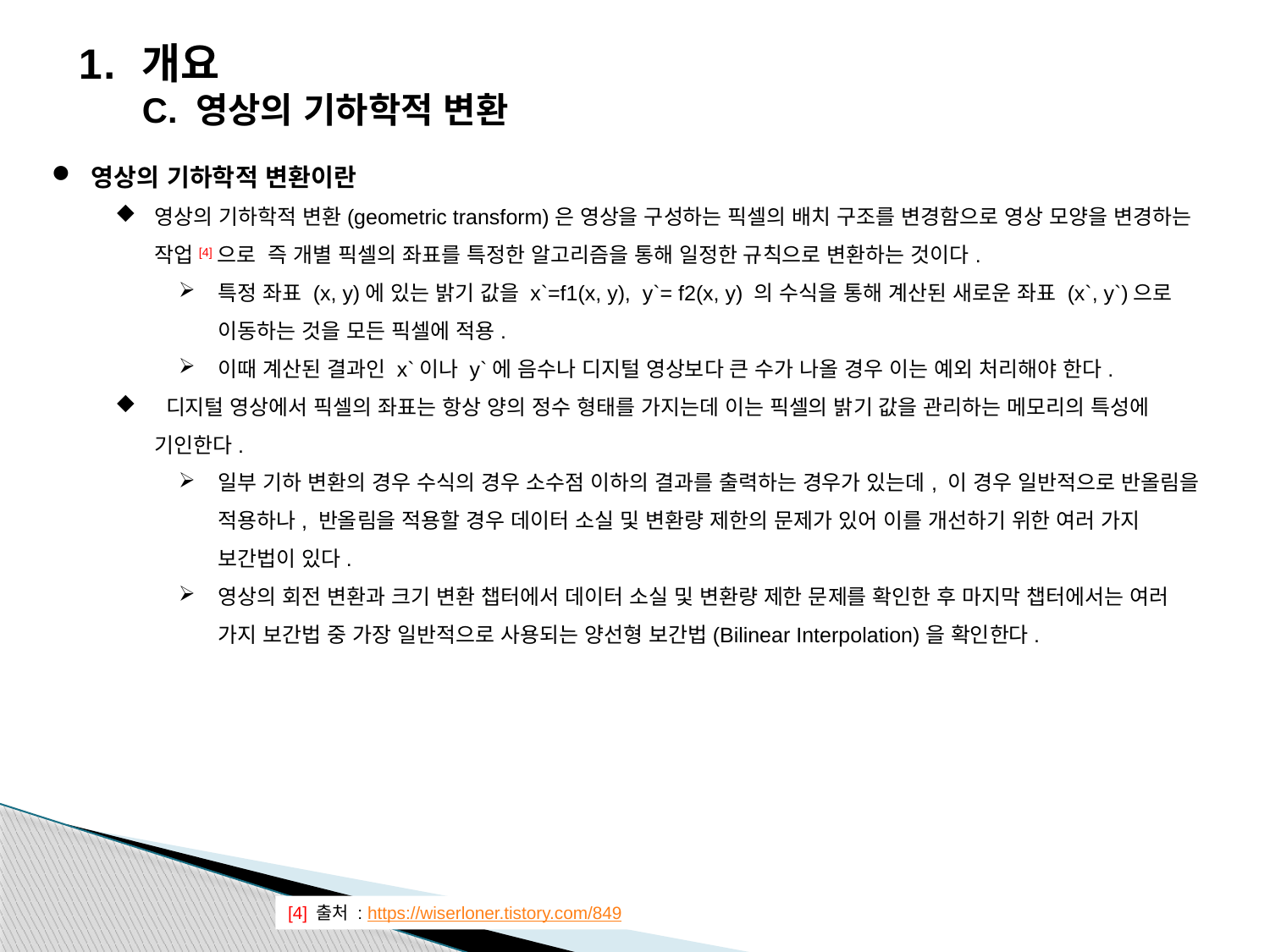

개요
C. 영상의 기하학적 변환
영상의 기하학적 변환이란
영상의 기하학적 변환(geometric transform)은 영상을 구성하는 픽셀의 배치 구조를 변경함으로 영상 모양을 변경하는 작업[4]으로  즉 개별 픽셀의 좌표를 특정한 알고리즘을 통해 일정한 규칙으로 변환하는 것이다.
특정 좌표 (x, y)에 있는 밝기 값을 x`=f1(x, y),  y`= f2(x, y) 의 수식을 통해 계산된 새로운 좌표 (x`, y`)으로 이동하는 것을 모든 픽셀에 적용.
이때 계산된 결과인 x`이나 y`에 음수나 디지털 영상보다 큰 수가 나올 경우 이는 예외 처리해야 한다.
 디지털 영상에서 픽셀의 좌표는 항상 양의 정수 형태를 가지는데 이는 픽셀의 밝기 값을 관리하는 메모리의 특성에 기인한다.
일부 기하 변환의 경우 수식의 경우 소수점 이하의 결과를 출력하는 경우가 있는데, 이 경우 일반적으로 반올림을 적용하나, 반올림을 적용할 경우 데이터 소실 및 변환량 제한의 문제가 있어 이를 개선하기 위한 여러 가지 보간법이 있다.
영상의 회전 변환과 크기 변환 챕터에서 데이터 소실 및 변환량 제한 문제를 확인한 후 마지막 챕터에서는 여러 가지 보간법 중 가장 일반적으로 사용되는 양선형 보간법(Bilinear Interpolation)을 확인한다.
[4] 출처 : https://wiserloner.tistory.com/849